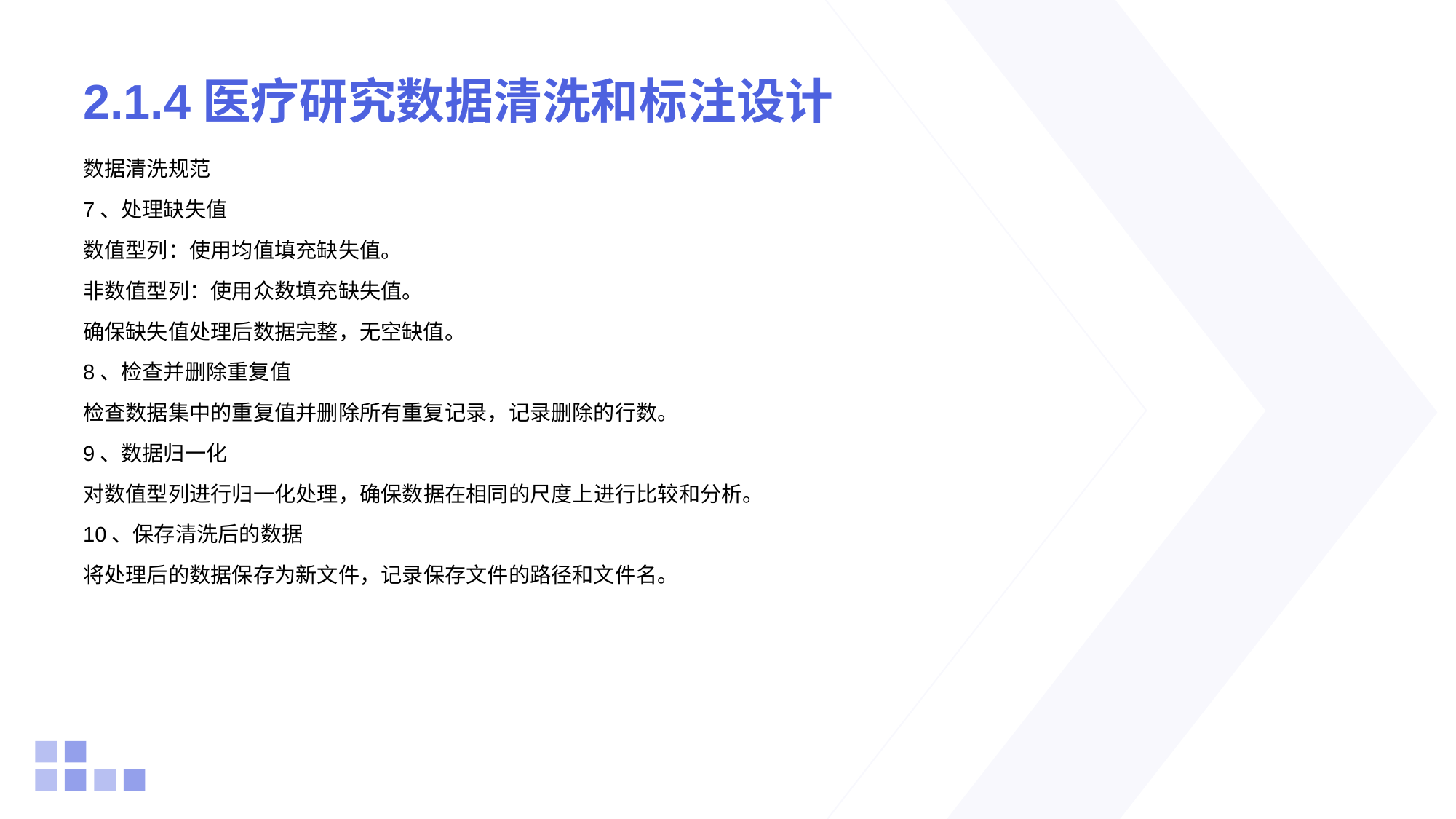

# 2.1.4医疗研究数据清洗和标注设计
数据清洗规范
7、处理缺失值
数值型列：使用均值填充缺失值。
非数值型列：使用众数填充缺失值。
确保缺失值处理后数据完整，无空缺值。
8、检查并删除重复值
检查数据集中的重复值并删除所有重复记录，记录删除的行数。
9、数据归一化
对数值型列进行归一化处理，确保数据在相同的尺度上进行比较和分析。
10、保存清洗后的数据
将处理后的数据保存为新文件，记录保存文件的路径和文件名。